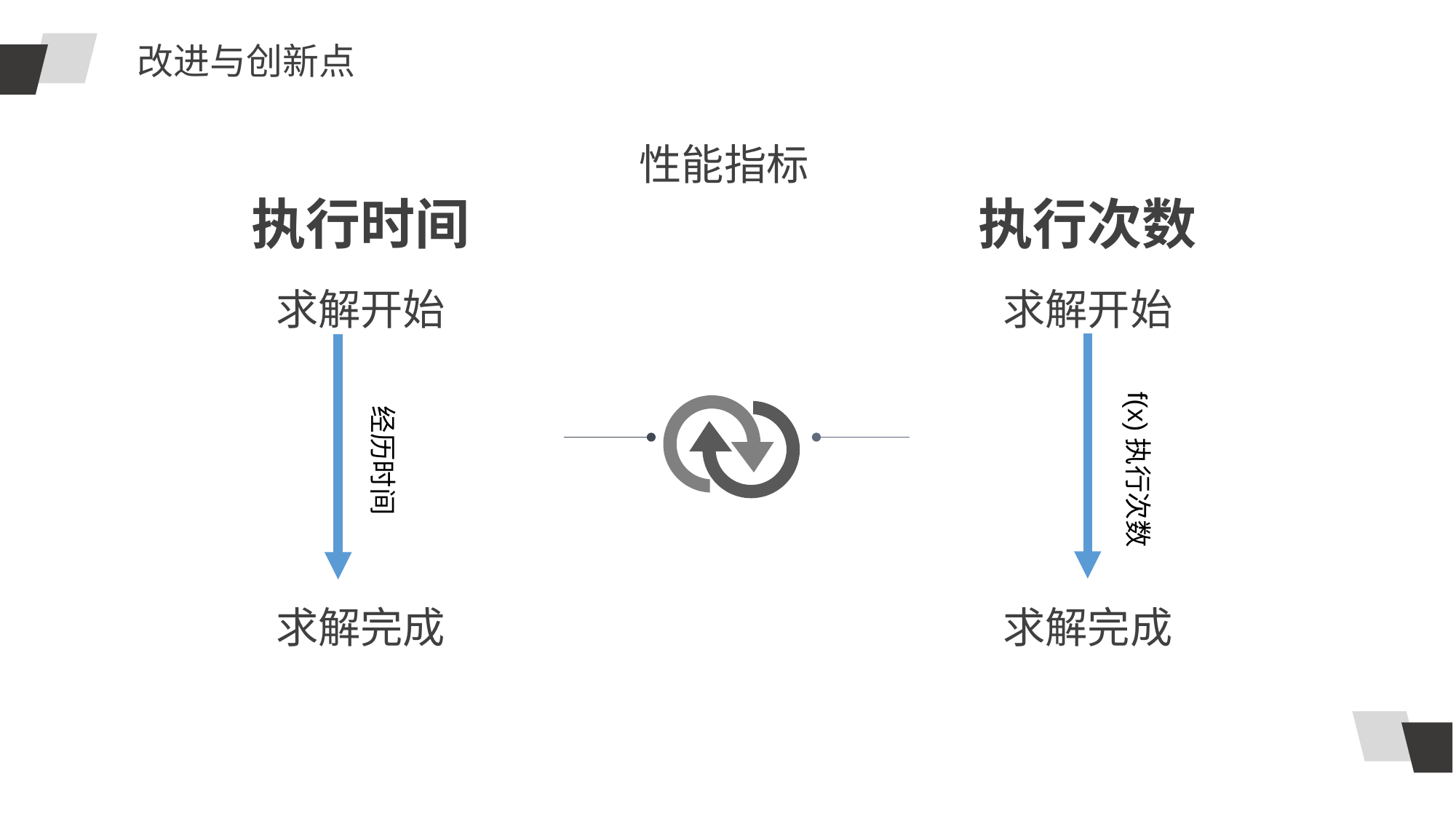

改进与创新点
性能指标
执行时间
执行次数
求解开始

求解完成
求解开始

求解完成
f(x)执行次数
经历时间